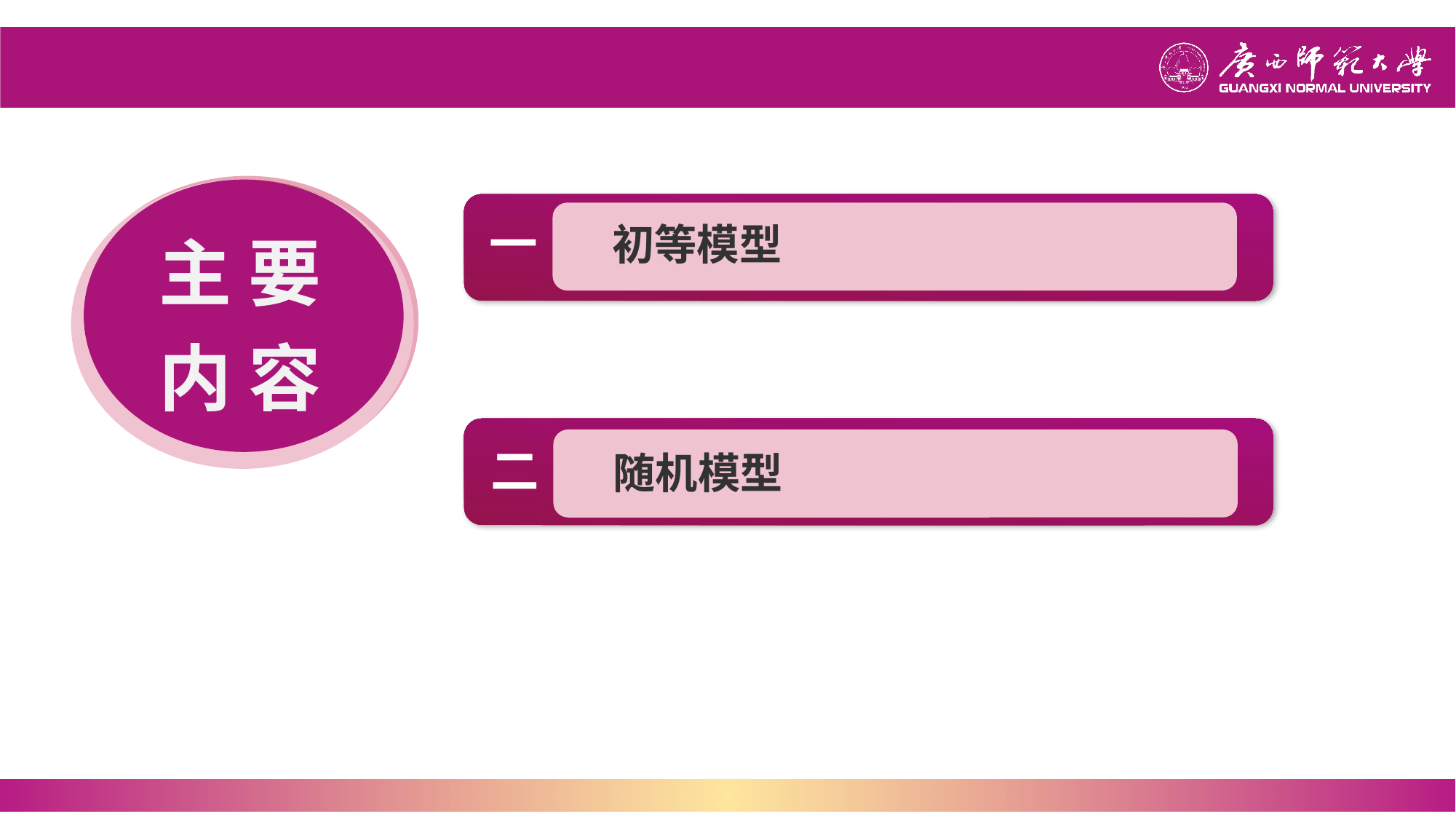

主 要
内 容
一
初等模型
目录
Contents

二
随机模型